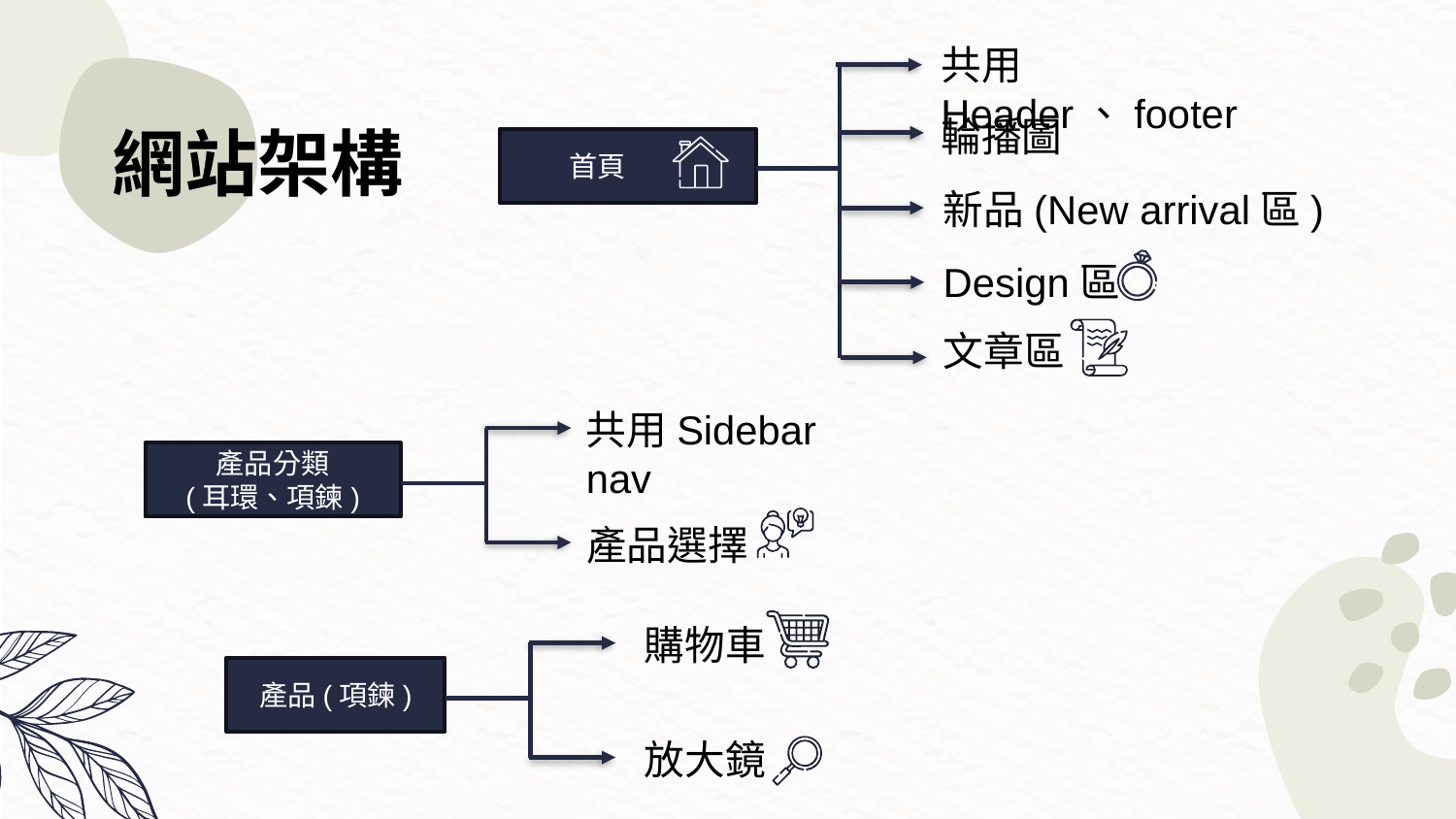

共用 Header、footer
輪播圖
      首頁
新品(New arrival區)
Design區
文章區

網站架構
共用Sidebar nav
產品分類
(耳環、項鍊)
產品選擇

購物車
產品(項鍊)
放大鏡